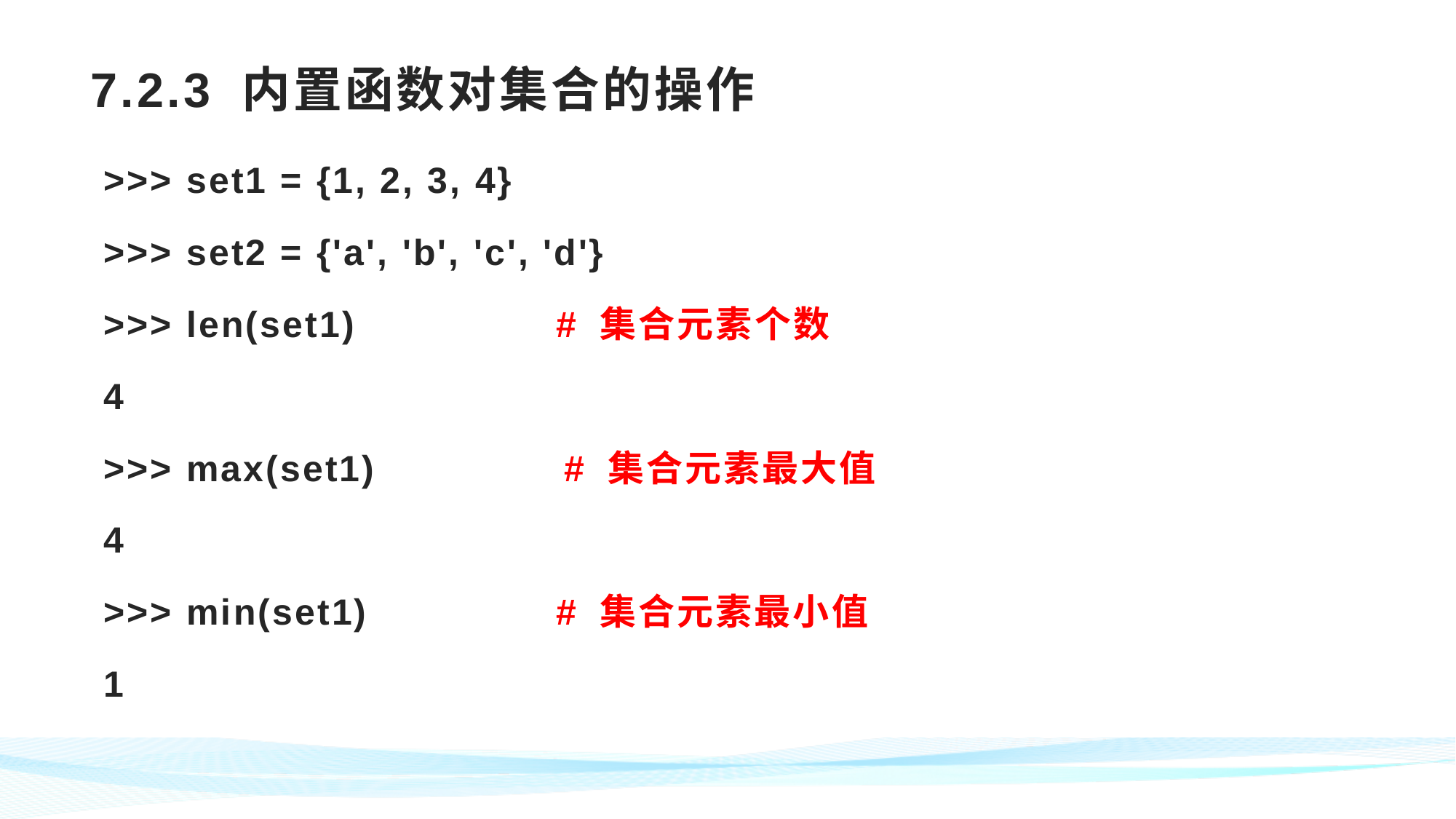

# 7.2.3 内置函数对集合的操作
>>> set1 = {1, 2, 3, 4}
>>> set2 = {'a', 'b', 'c', 'd'}
>>> len(set1)                # 集合元素个数
4
>>> max(set1)               # 集合元素最大值
4
>>> min(set1)               # 集合元素最小值
1
70